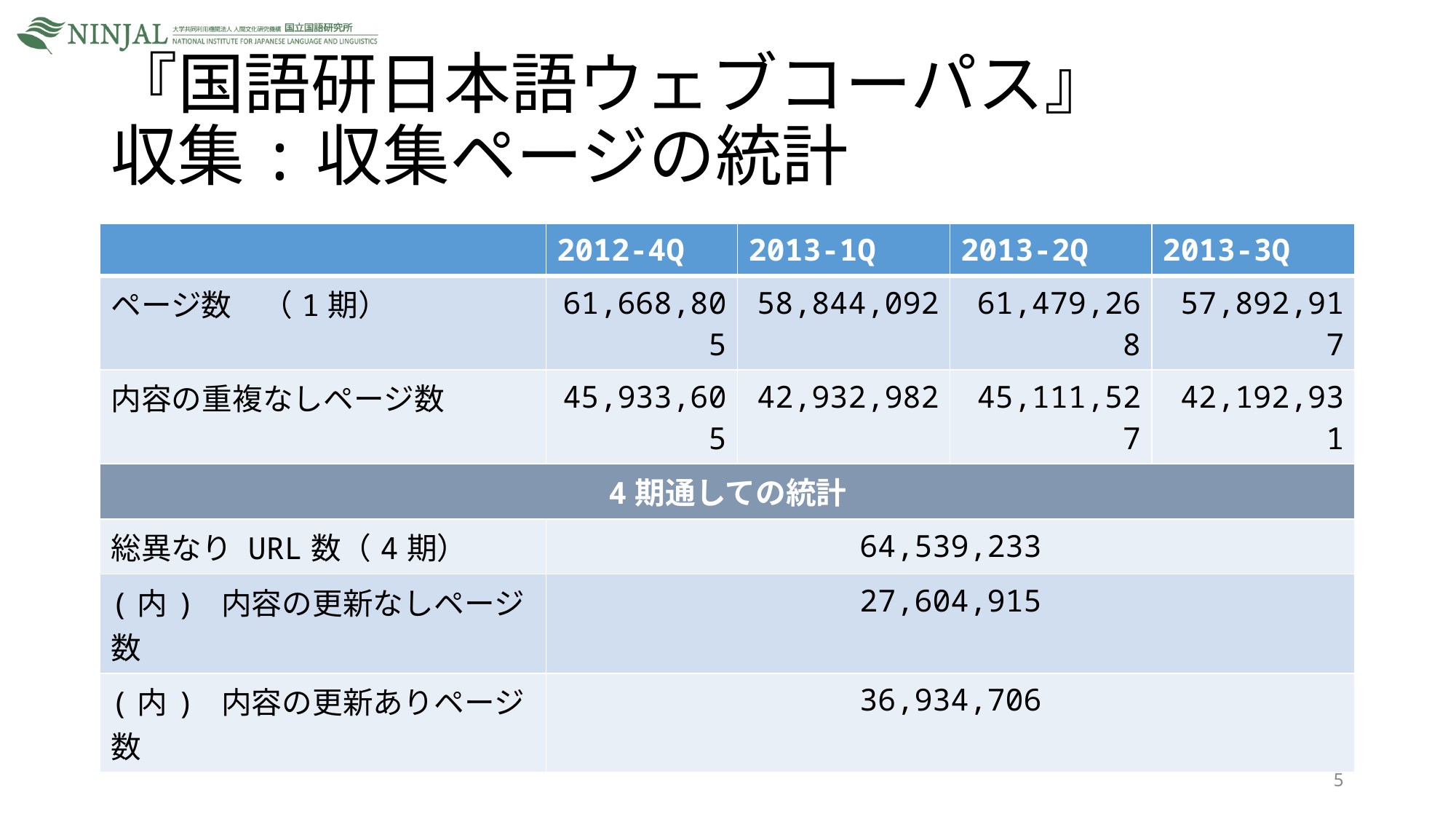

# 『国語研日本語ウェブコーパス』 収集:収集ページの統計

|  | 2012-4Q | 2013-1Q | 2013-2Q | 2013-3Q |
| --- | --- | --- | --- | --- |
| ページ数　（1期） | 61,668,805 | 58,844,092 | 61,479,268 | 57,892,917 |
| 内容の重複なしページ数 | 45,933,605 | 42,932,982 | 45,111,527 | 42,192,931 |
| 4期通しての統計 |  |  |  |  |
| 総異なり URL数（4期） | 64,539,233 |  |  |  |
| (内) 内容の更新なしページ数 | 27,604,915 |  |  |  |
| (内) 内容の更新ありページ数 | 36,934,706 |  |  |  |

5